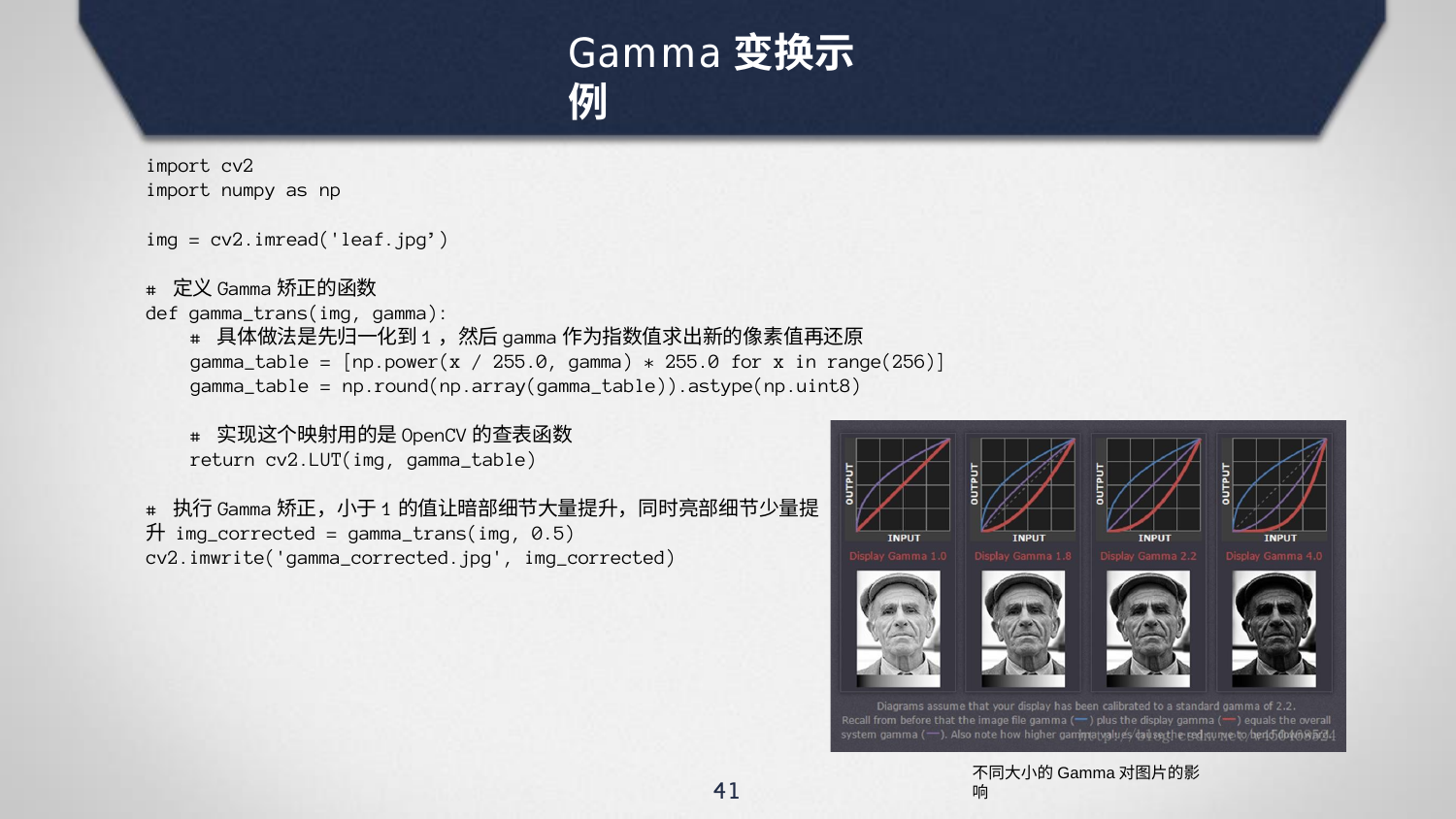

# Gamma变换示例
import cv2
import numpy as np

img = cv2.imread('leaf.jpg’)

# 定义Gamma矫正的函数
def gamma_trans(img, gamma):
# 具体做法是先归一化到1，然后gamma作为指数值求出新的像素值再还原
gamma_table = [np.power(x / 255.0, gamma) * 255.0 for x in range(256)]  gamma_table = np.round(np.array(gamma_table)).astype(np.uint8)

# 实现这个映射用的是OpenCV的查表函数
return cv2.LUT(img, gamma_table)

# 执行Gamma矫正，小于1的值让暗部细节大量提升，同时亮部细节少量提升 img_corrected = gamma_trans(img, 0.5)  cv2.imwrite('gamma_corrected.jpg', img_corrected)

不同大小的Gamma对图片的影响
41